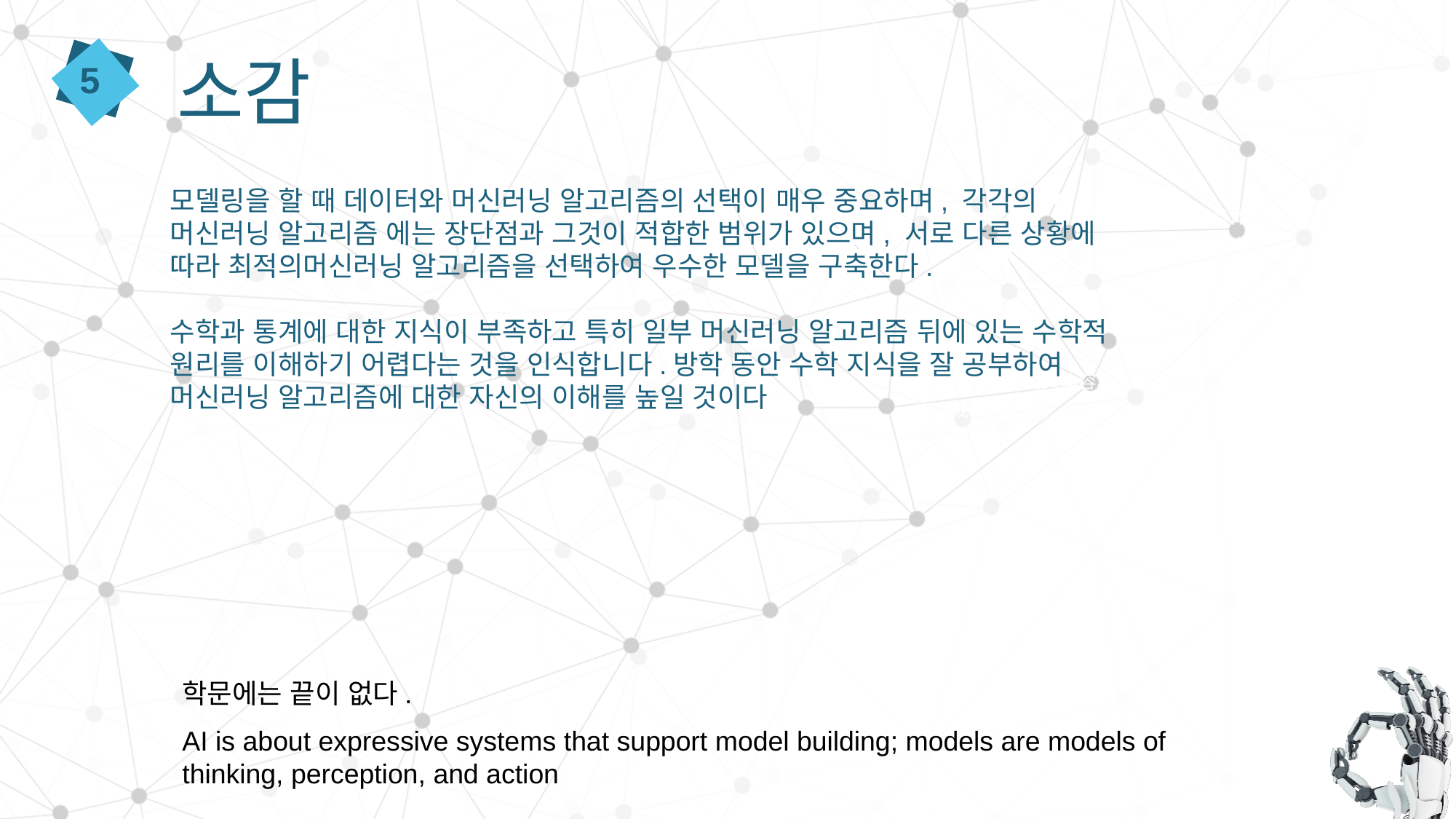

소감
 5
모델링을 할 때 데이터와 머신러닝 알고리즘의 선택이 매우 중요하며, 각각의 머신러닝 알고리즘 에는 장단점과 그것이 적합한 범위가 있으며, 서로 다른 상황에 따라 최적의머신러닝 알고리즘을 선택하여 우수한 모델을 구축한다.

수학과 통계에 대한 지식이 부족하고 특히 일부 머신러닝 알고리즘 뒤에 있는 수학적 원리를 이해하기 어렵다는 것을 인식합니다.방학 동안 수학 지식을 잘 공부하여 머신러닝 알고리즘에 대한 자신의 이해를 높일 것이다

此处文字替换成具体内容。此处文字替换成具体内容。

此处文字替换成具体容。此处文字成具体内容。
학문에는 끝이 없다.
AI is about expressive systems that support model building; models are models of thinking, perception, and action